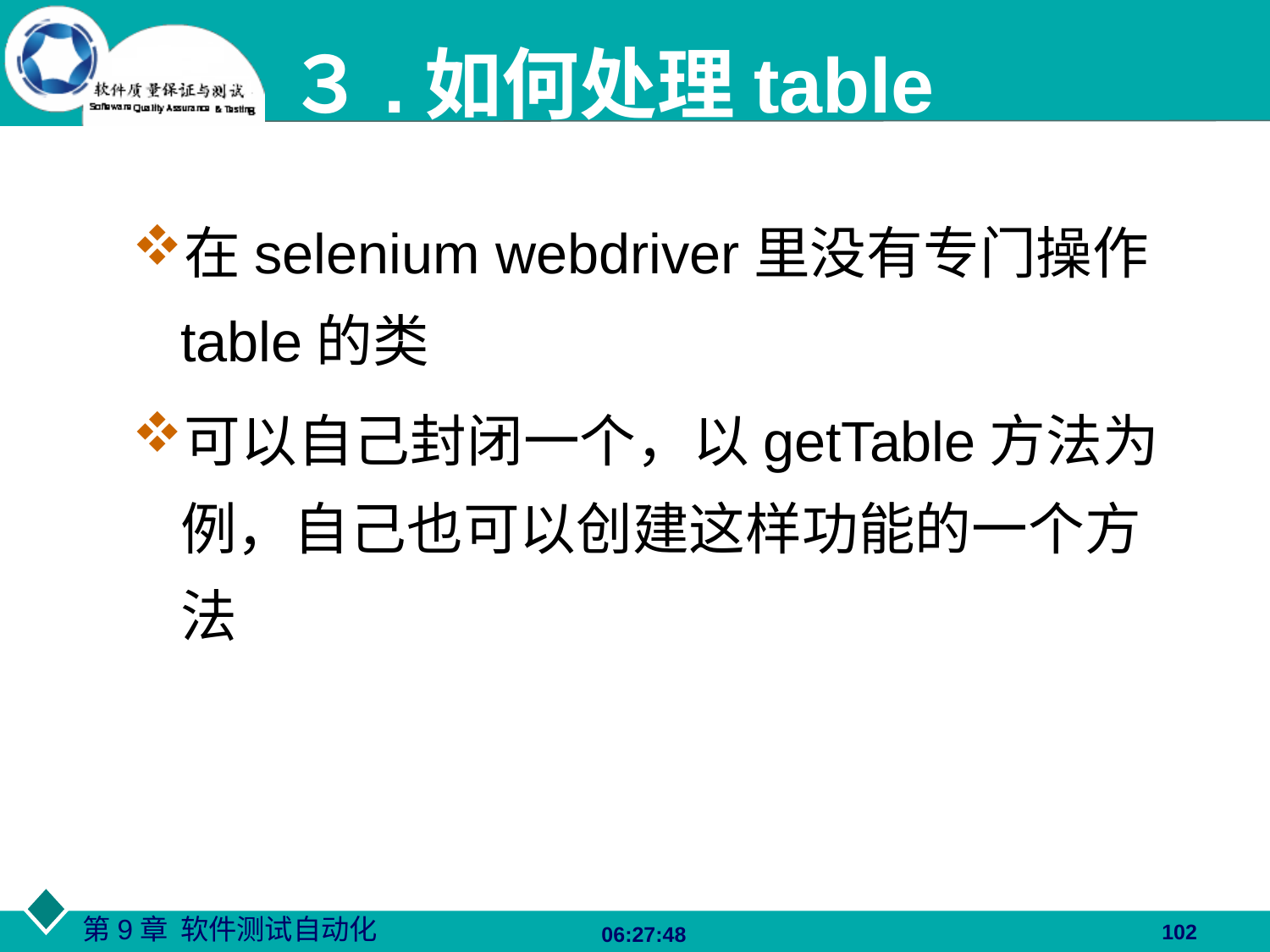

# ３.如何处理table
在selenium webdriver里没有专门操作table的类
可以自己封闭一个，以getTable方法为例，自己也可以创建这样功能的一个方法
102
06:27:48